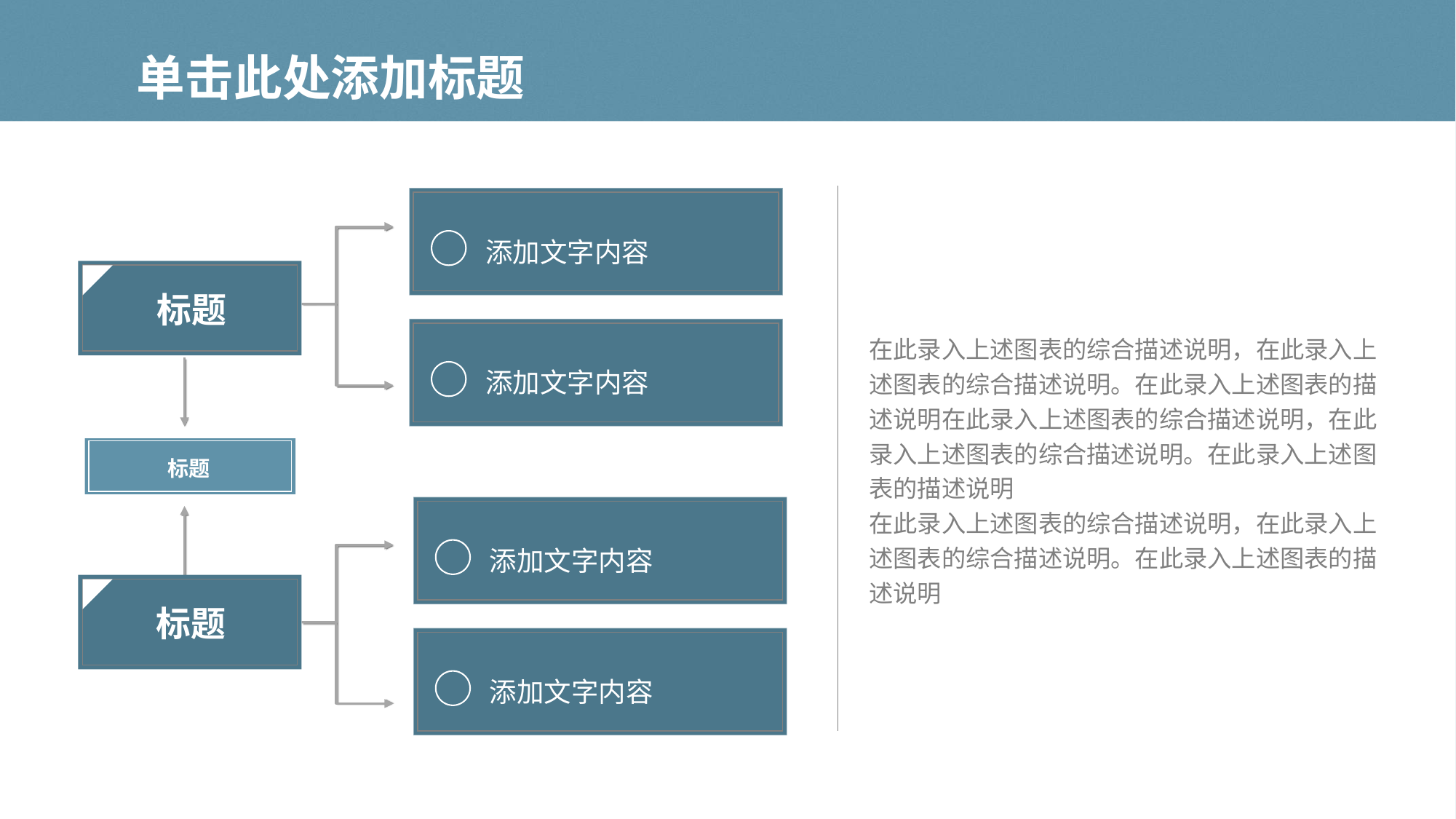

# 单击此处添加标题

添加文字内容

标题

添加文字内容
在此录入上述图表的综合描述说明，在此录入上述图表的综合描述说明。在此录入上述图表的描述说明在此录入上述图表的综合描述说明，在此录入上述图表的综合描述说明。在此录入上述图表的描述说明
在此录入上述图表的综合描述说明，在此录入上述图表的综合描述说明。在此录入上述图表的描述说明

标题

添加文字内容

标题

添加文字内容